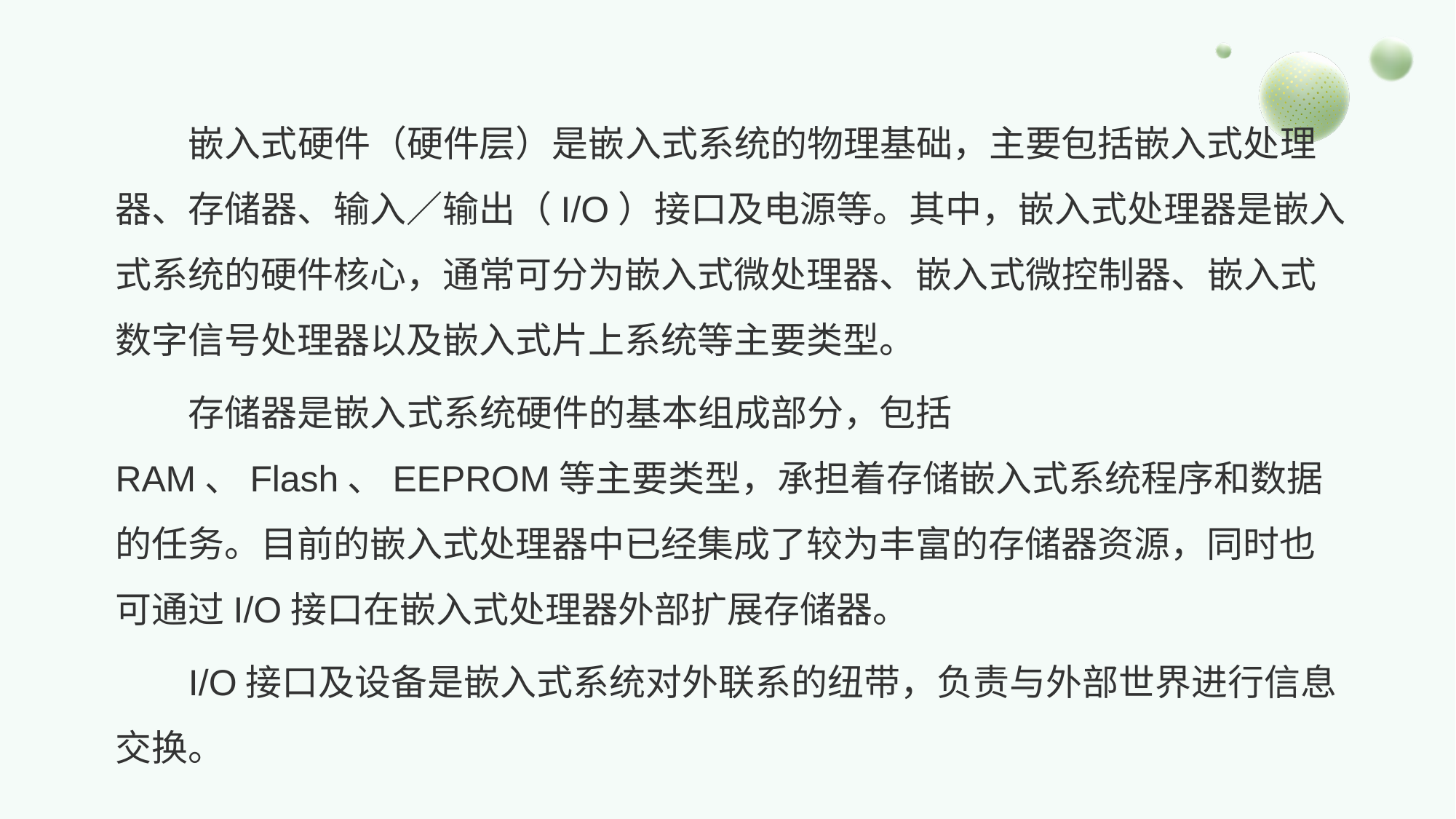

嵌入式硬件（硬件层）是嵌入式系统的物理基础，主要包括嵌入式处理器、存储器、输入／输出（I/O）接口及电源等。其中，嵌入式处理器是嵌入式系统的硬件核心，通常可分为嵌入式微处理器、嵌入式微控制器、嵌入式数字信号处理器以及嵌入式片上系统等主要类型。
存储器是嵌入式系统硬件的基本组成部分，包括RAM、Flash、EEPROM等主要类型，承担着存储嵌入式系统程序和数据的任务。目前的嵌入式处理器中已经集成了较为丰富的存储器资源，同时也可通过I/O接口在嵌入式处理器外部扩展存储器。
I/O接口及设备是嵌入式系统对外联系的纽带，负责与外部世界进行信息交换。